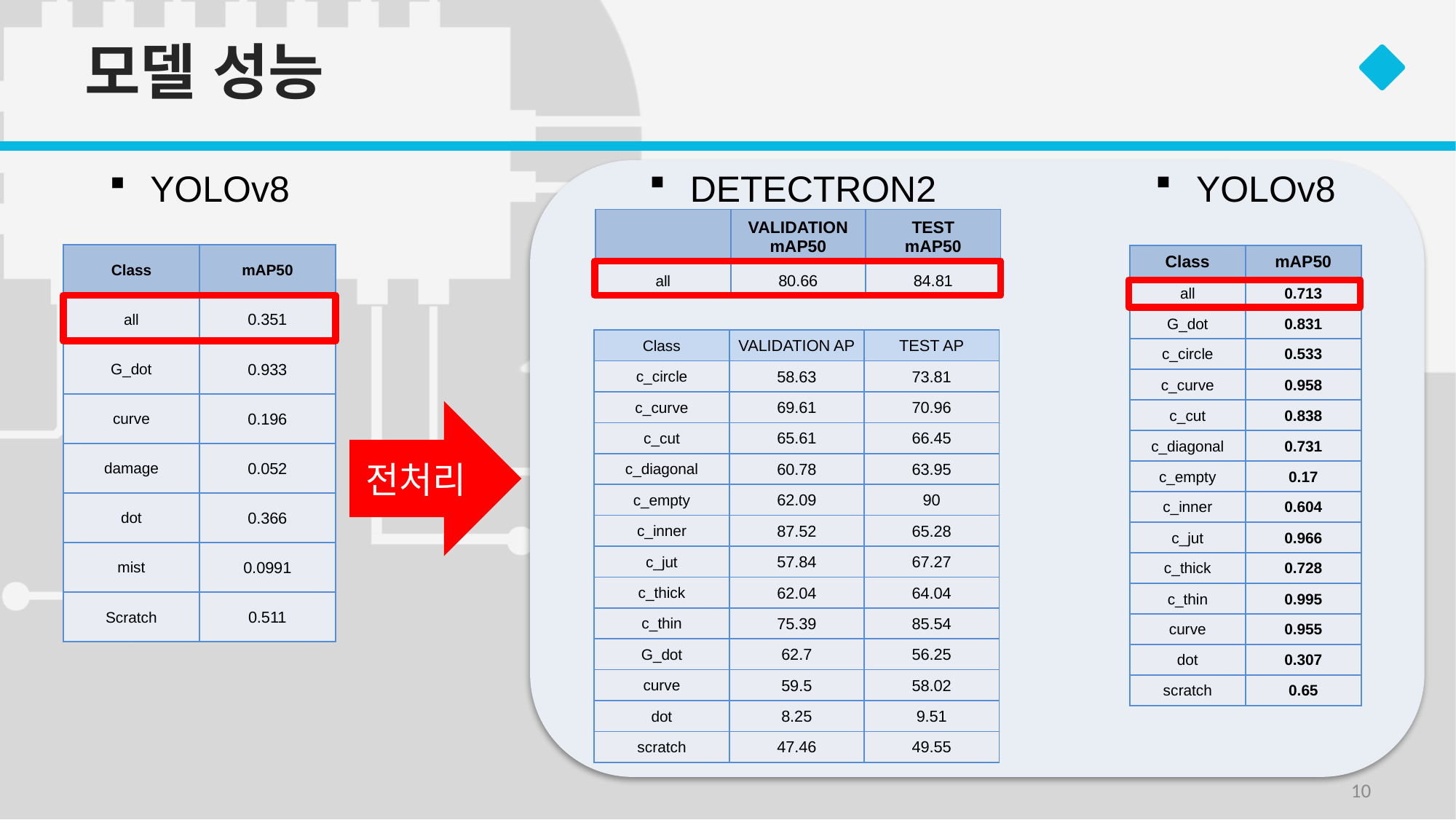

# 모델 성능
DETECTRON2
YOLOv8

전처리
YOLOv8
|  | VALIDATION mAP50 | TEST mAP50 |
| --- | --- | --- |
| all | 80.66 | 84.81 |
| Class | mAP50 |
| --- | --- |
| all | 0.351 |
| G\_dot | 0.933 |
| curve | 0.196 |
| damage | 0.052 |
| dot | 0.366 |
| mist | 0.0991 |
| Scratch | 0.511 |
| Class | mAP50 |
| --- | --- |
| all | 0.713 |
| G\_dot | 0.831 |
| c\_circle | 0.533 |
| c\_curve | 0.958 |
| c\_cut | 0.838 |
| c\_diagonal | 0.731 |
| c\_empty | 0.17 |
| c\_inner | 0.604 |
| c\_jut | 0.966 |
| c\_thick | 0.728 |
| c\_thin | 0.995 |
| curve | 0.955 |
| dot | 0.307 |
| scratch | 0.65 |

| Class | VALIDATION AP | TEST AP |
| --- | --- | --- |
| c\_circle | 58.63 | 73.81 |
| c\_curve | 69.61 | 70.96 |
| c\_cut | 65.61 | 66.45 |
| c\_diagonal | 60.78 | 63.95 |
| c\_empty | 62.09 | 90 |
| c\_inner | 87.52 | 65.28 |
| c\_jut | 57.84 | 67.27 |
| c\_thick | 62.04 | 64.04 |
| c\_thin | 75.39 | 85.54 |
| G\_dot | 62.7 | 56.25 |
| curve | 59.5 | 58.02 |
| dot | 8.25 | 9.51 |
| scratch | 47.46 | 49.55 |
10